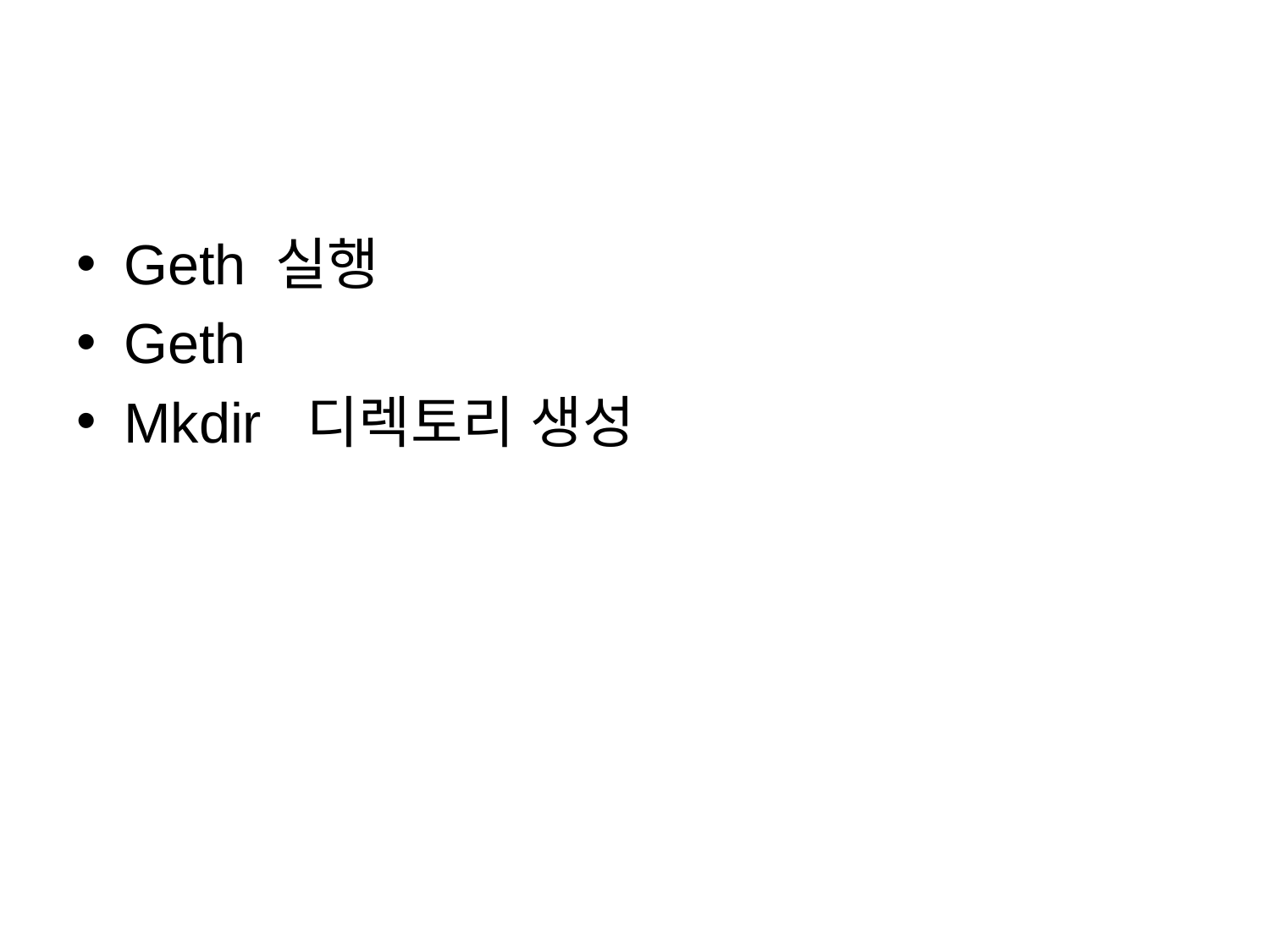

#
Geth 실행
Geth
Mkdir  디렉토리 생성